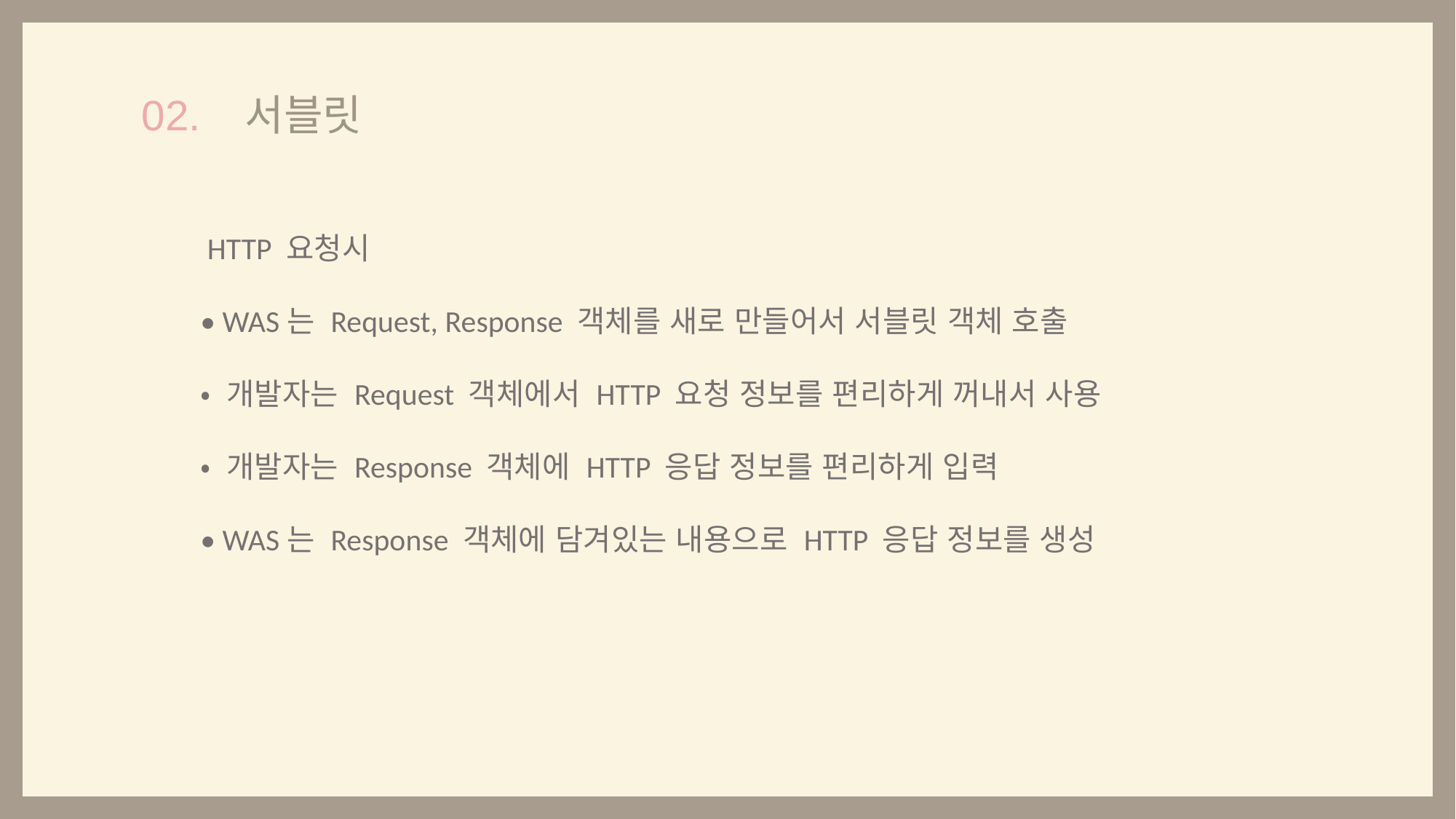

서블릿
02.
 HTTP 요청시

• WAS는 Request, Response 객체를 새로 만들어서 서블릿 객체 호출

• 개발자는 Request 객체에서 HTTP 요청 정보를 편리하게 꺼내서 사용

• 개발자는 Response 객체에 HTTP 응답 정보를 편리하게 입력

• WAS는 Response 객체에 담겨있는 내용으로 HTTP 응답 정보를 생성